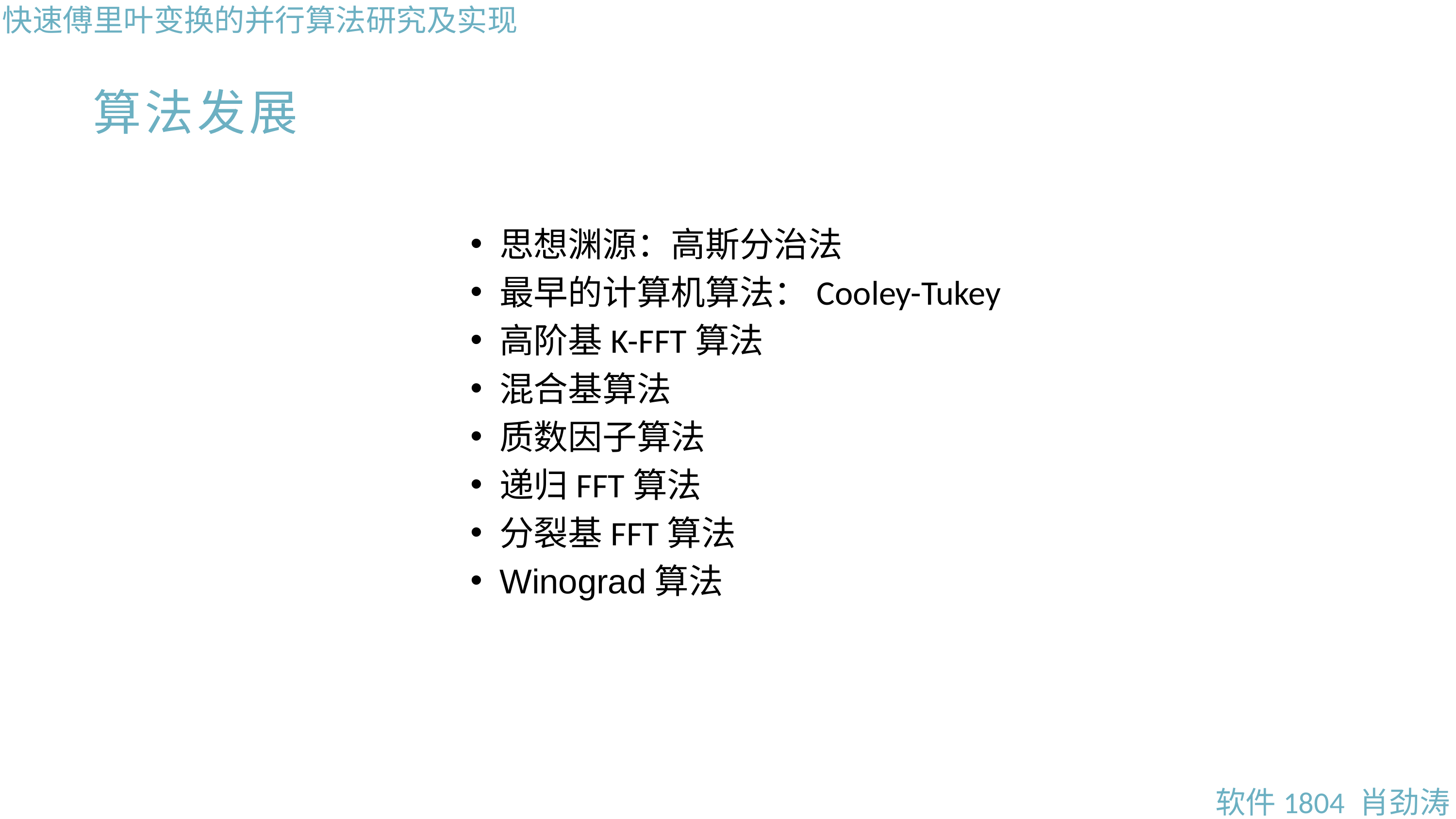

快速傅里叶变换的并行算法研究及实现
算法发展
思想渊源：高斯分治法
最早的计算机算法：Cooley-Tukey
高阶基K-FFT算法
混合基算法
质数因子算法
递归FFT算法
分裂基FFT算法
Winograd算法
软件1804 肖劲涛